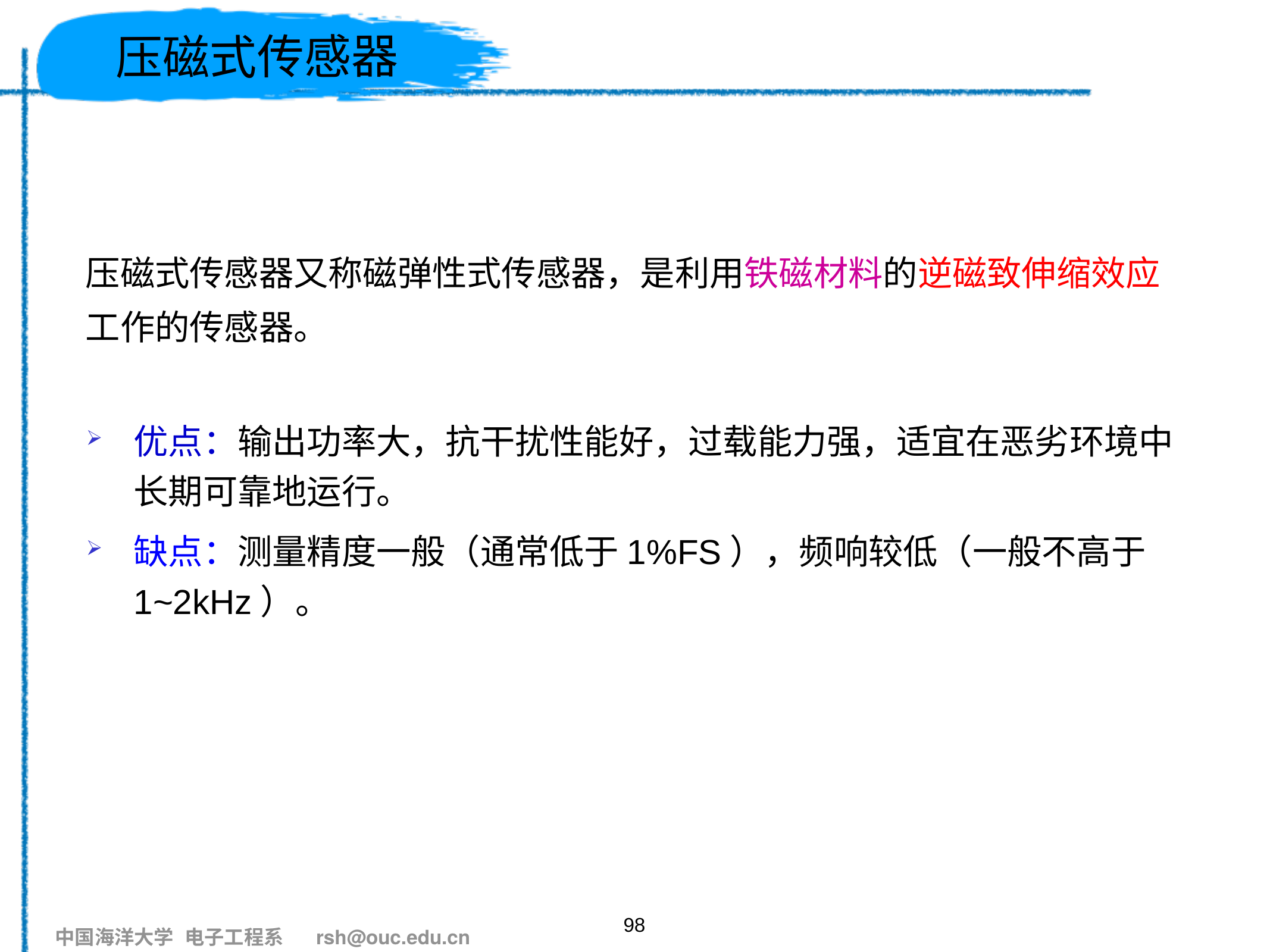

# 压磁式传感器
压磁式传感器又称磁弹性式传感器，是利用铁磁材料的逆磁致伸缩效应工作的传感器。
优点：输出功率大，抗干扰性能好，过载能力强，适宜在恶劣环境中长期可靠地运行。
缺点：测量精度一般（通常低于1%FS），频响较低（一般不高于1~2kHz）。
98